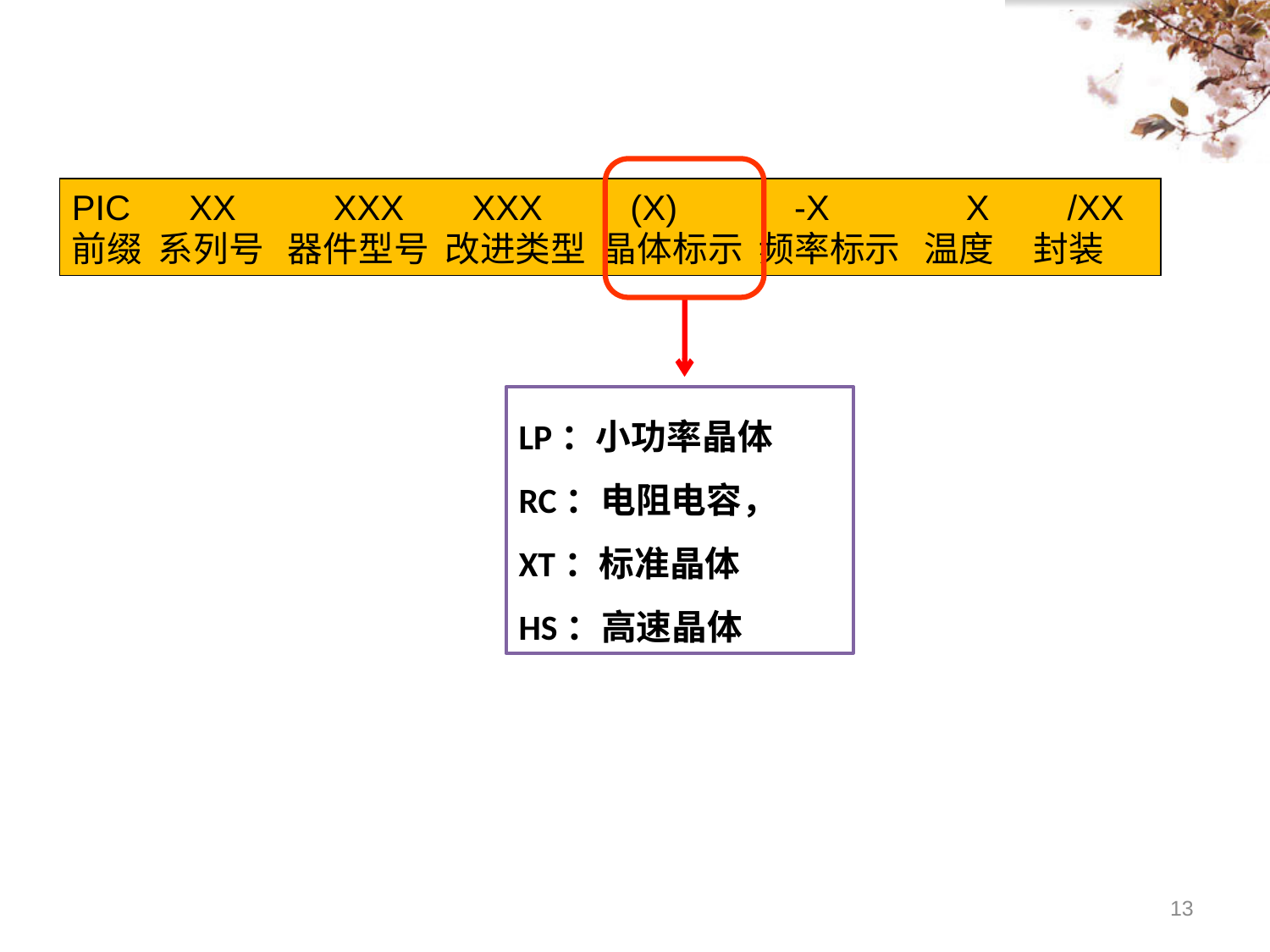

PIC      XX          XXX       XXX         (X)            -X              X        /XX
前缀  系列号   器件型号  改进类型  晶体标示  频率标示   温度     封装
LP：小功率晶体
RC：电阻电容，
XT：标准晶体
HS：高速晶体
13